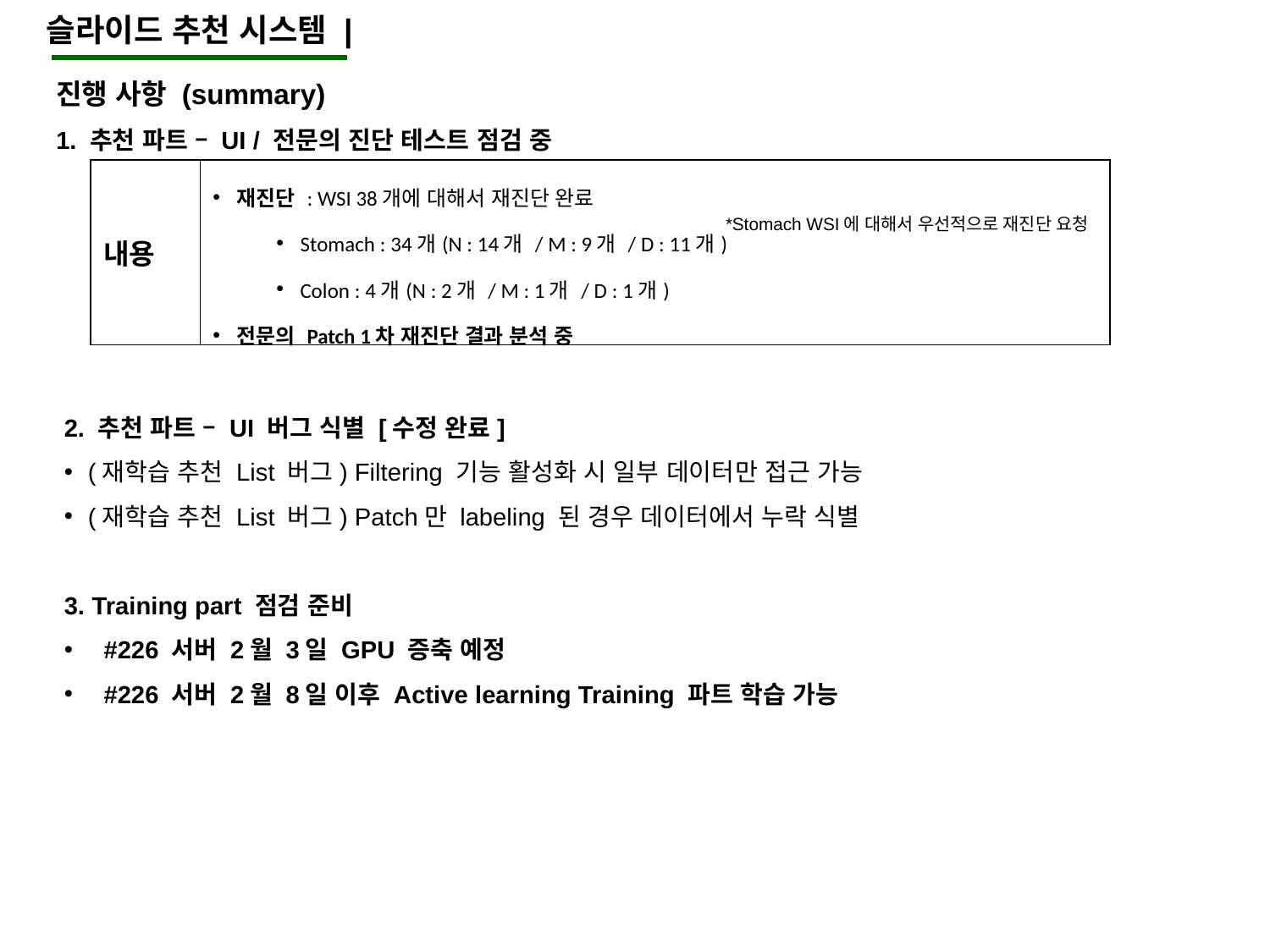

슬라이드 추천 시스템 |
진행 사항 (summary)
1. 추천 파트 – UI / 전문의 진단 테스트 점검 중
| 내용 | 재진단 : WSI 38개에 대해서 재진단 완료 Stomach : 34개(N : 14개 / M : 9개 / D : 11개) Colon : 4개(N : 2개 / M : 1개 / D : 1개) 전문의 Patch 1차 재진단 결과 분석 중 |
| --- | --- |
*Stomach WSI에 대해서 우선적으로 재진단 요청
2. 추천 파트 – UI 버그 식별 [수정 완료]
(재학습 추천 List 버그) Filtering 기능 활성화 시 일부 데이터만 접근 가능
(재학습 추천 List 버그) Patch만 labeling 된 경우 데이터에서 누락 식별

3. Training part 점검 준비
#226 서버 2월 3일 GPU 증축 예정
#226 서버 2월 8일 이후 Active learning Training 파트 학습 가능